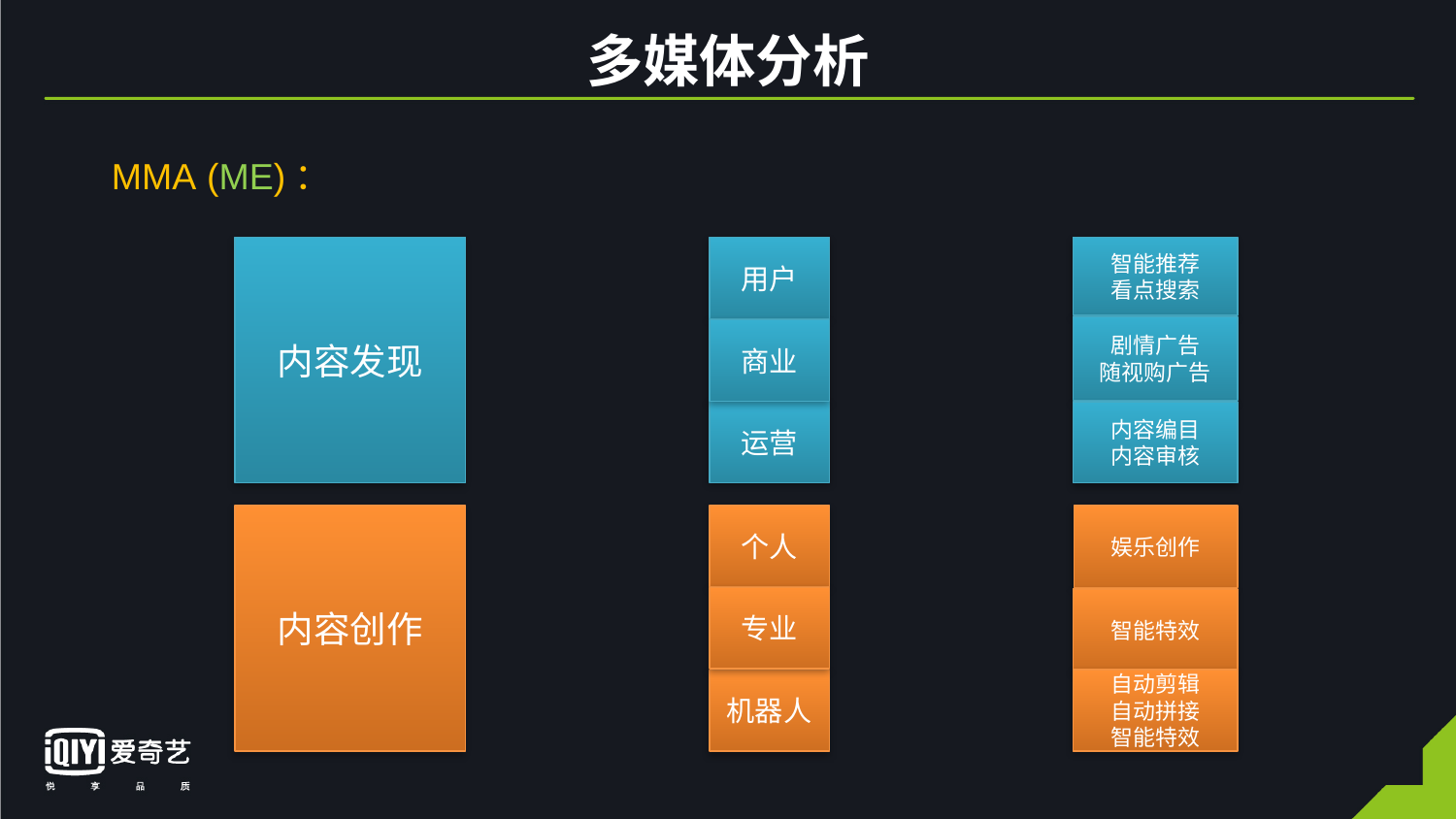

# 多媒体分析
MMA (ME)：
内容发现
用户
商业
运营
智能推荐
看点搜索
剧情广告
随视购广告
内容编目
内容审核
内容创作
个人
专业
机器人
娱乐创作
智能特效
自动剪辑
自动拼接
智能特效